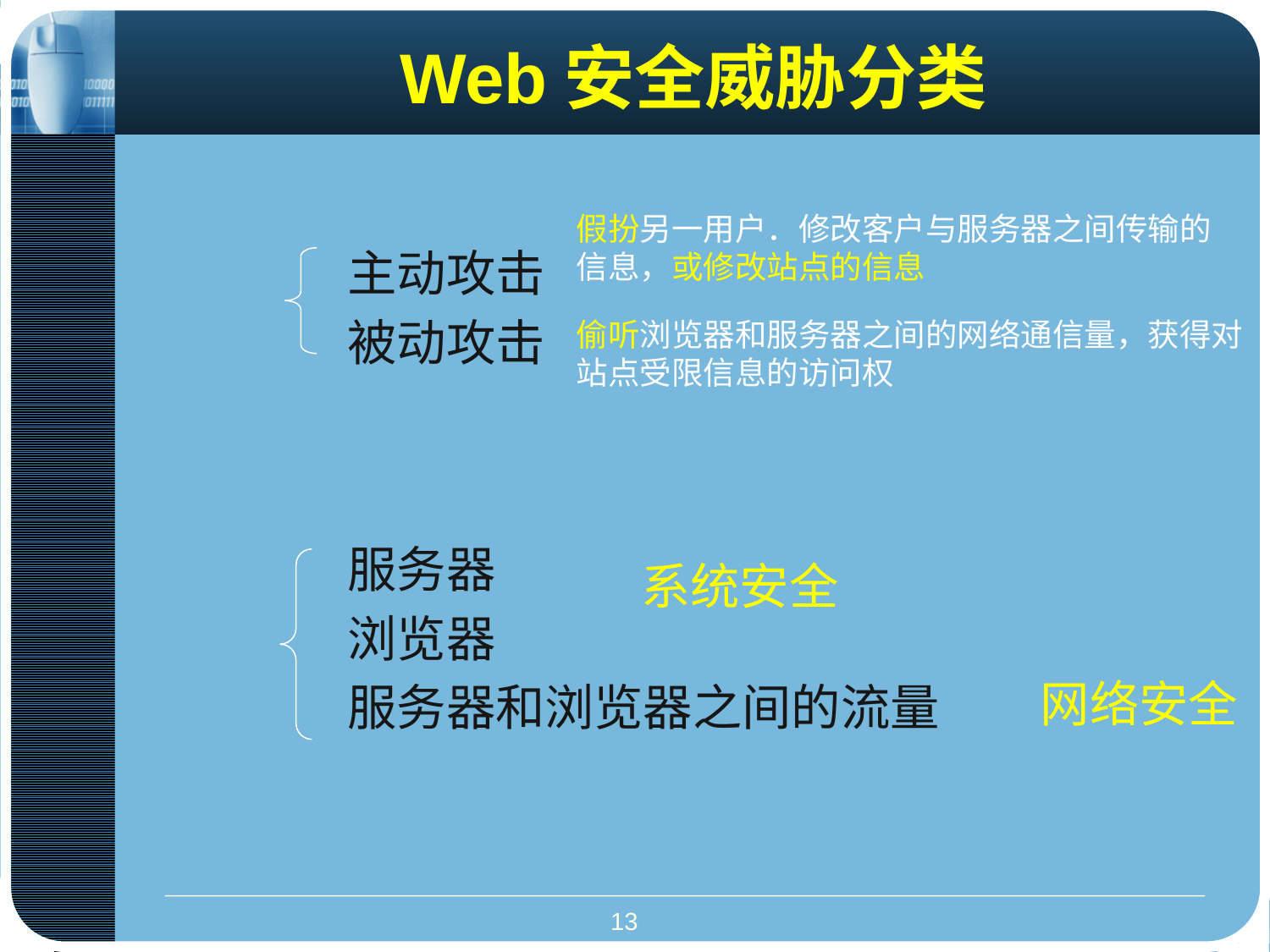

# Web安全威胁分类
假扮另一用户．修改客户与服务器之间传输的信息，或修改站点的信息
主动攻击
被动攻击

服务器
浏览器
服务器和浏览器之间的流量

偷听浏览器和服务器之间的网络通信量，获得对站点受限信息的访问权

系统安全
网络安全
13